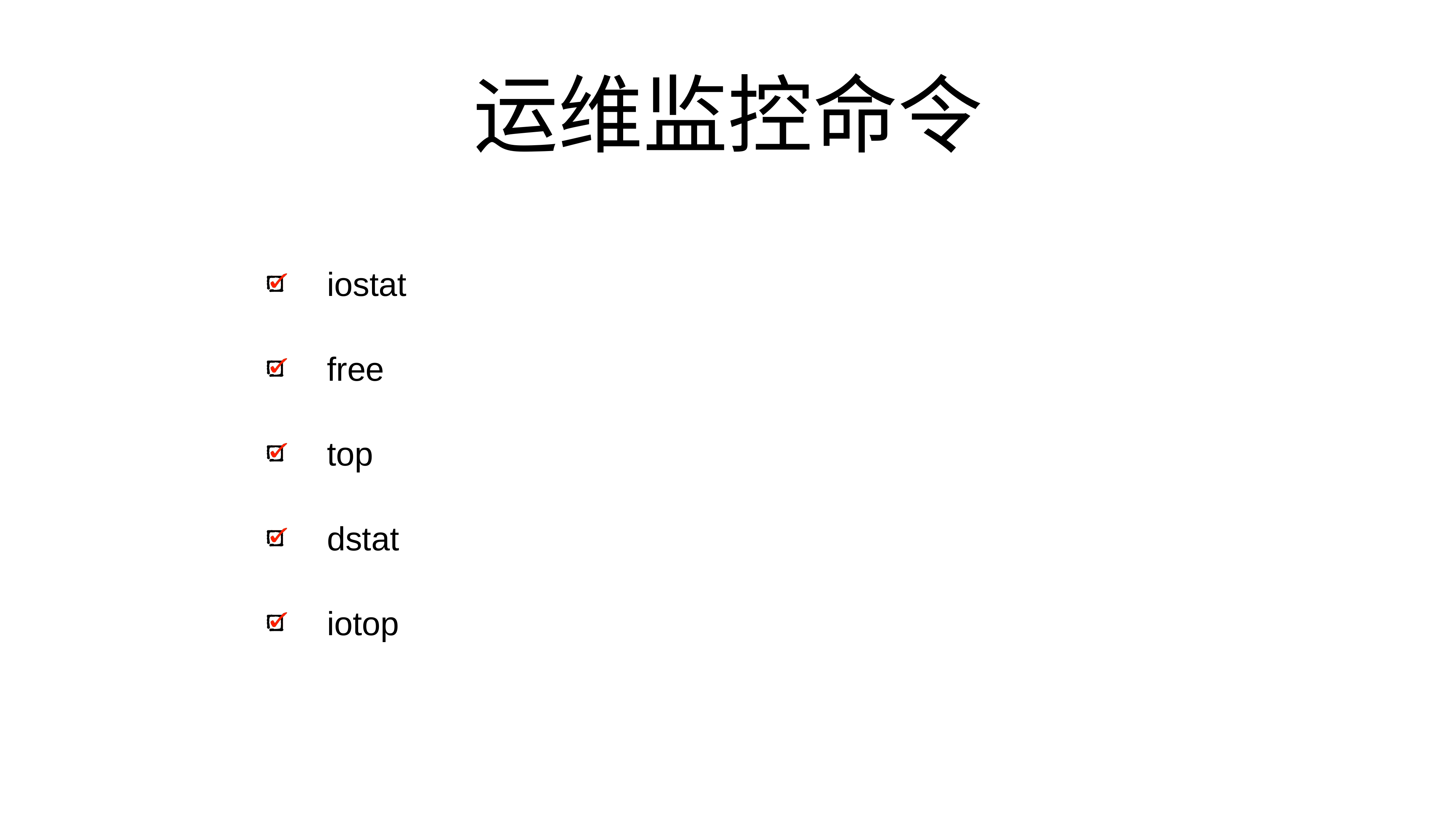

# 运维监控命令
iostat
free
top
dstat
iotop